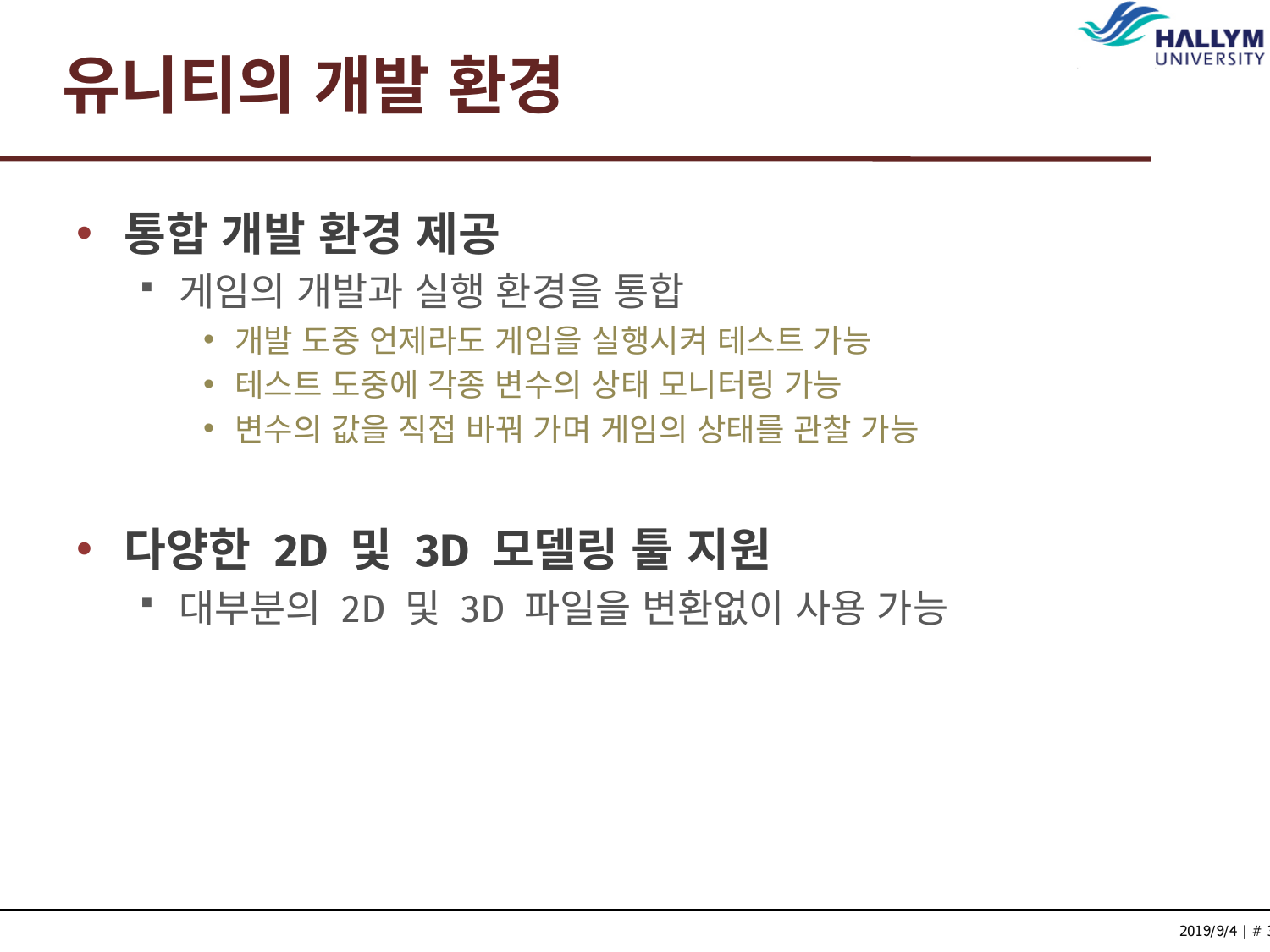

# 유니티의 개발 환경
통합 개발 환경 제공
게임의 개발과 실행 환경을 통합
개발 도중 언제라도 게임을 실행시켜 테스트 가능
테스트 도중에 각종 변수의 상태 모니터링 가능
변수의 값을 직접 바꿔 가며 게임의 상태를 관찰 가능

다양한 2D 및 3D 모델링 툴 지원
대부분의 2D 및 3D 파일을 변환없이 사용 가능